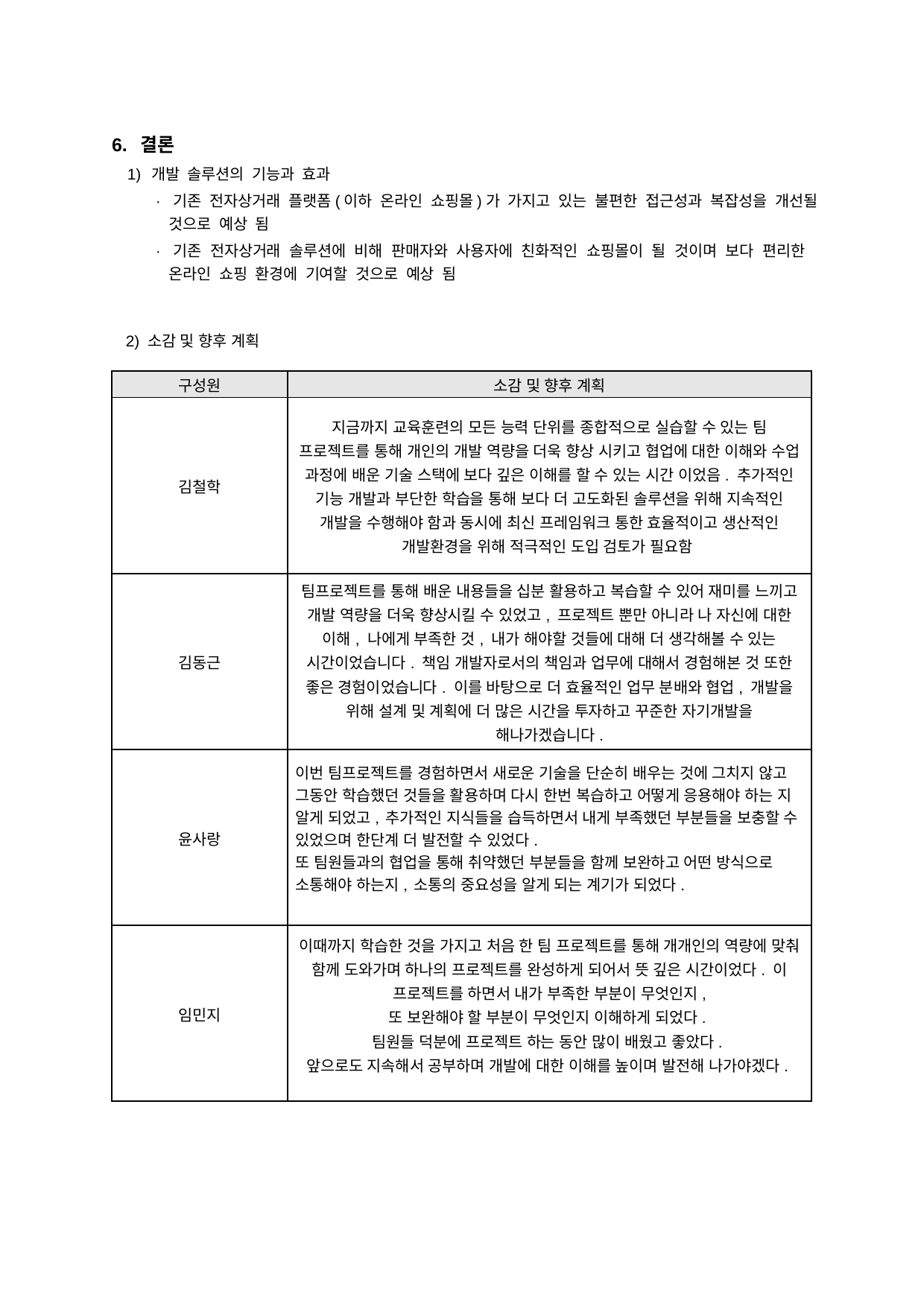

6. 결론
1) 개발 솔루션의 기능과 효과
· 기존 전자상거래 플랫폼(이하 온라인 쇼핑몰)가 가지고 있는 불편한 접근성과 복잡성을 개선될
것으로 예상 됨
· 기존 전자상거래 솔루션에 비해 판매자와 사용자에 친화적인 쇼핑몰이 될 것이며 보다 편리한
온라인 쇼핑 환경에 기여할 것으로 예상 됨
2) 소감 및 향후 계획
| 구성원 | 소감 및 향후 계획 |
| --- | --- |
| 김철학 | 지금까지 교육훈련의 모든 능력 단위를 종합적으로 실습할 수 있는 팀 프로젝트를 통해 개인의 개발 역량을 더욱 향상 시키고 협업에 대한 이해와 수업 과정에 배운 기술 스택에 보다 깊은 이해를 할 수 있는 시간 이었음. 추가적인 기능 개발과 부단한 학습을 통해 보다 더 고도화된 솔루션을 위해 지속적인 개발을 수행해야 함과 동시에 최신 프레임워크 통한 효율적이고 생산적인 개발환경을 위해 적극적인 도입 검토가 필요함 |
| 김동근 | 팀프로젝트를 통해 배운 내용들을 십분 활용하고 복습할 수 있어 재미를 느끼고 개발 역량을 더욱 향상시킬 수 있었고, 프로젝트 뿐만 아니라 나 자신에 대한 이해, 나에게 부족한 것, 내가 해야할 것들에 대해 더 생각해볼 수 있는 시간이었습니다. 책임 개발자로서의 책임과 업무에 대해서 경험해본 것 또한 좋은 경험이었습니다. 이를 바탕으로 더 효율적인 업무 분배와 협업, 개발을 위해 설계 및 계획에 더 많은 시간을 투자하고 꾸준한 자기개발을 해나가겠습니다. |
| 윤사랑 | 이번 팀프로젝트를 경험하면서 새로운 기술을 단순히 배우는 것에 그치지 않고 그동안 학습했던 것들을 활용하며 다시 한번 복습하고 어떻게 응용해야 하는 지 알게 되었고, 추가적인 지식들을 습득하면서 내게 부족했던 부분들을 보충할 수 있었으며 한단계 더 발전할 수 있었다. 또 팀원들과의 협업을 통해 취약했던 부분들을 함께 보완하고 어떤 방식으로 소통해야 하는지, 소통의 중요성을 알게 되는 계기가 되었다. |
| 임민지 | 이때까지 학습한 것을 가지고 처음 한 팀 프로젝트를 통해 개개인의 역량에 맞춰 함께 도와가며 하나의 프로젝트를 완성하게 되어서 뜻 깊은 시간이었다. 이 프로젝트를 하면서 내가 부족한 부분이 무엇인지, 또 보완해야 할 부분이 무엇인지 이해하게 되었다. 팀원들 덕분에 프로젝트 하는 동안 많이 배웠고 좋았다. 앞으로도 지속해서 공부하며 개발에 대한 이해를 높이며 발전해 나가야겠다. |